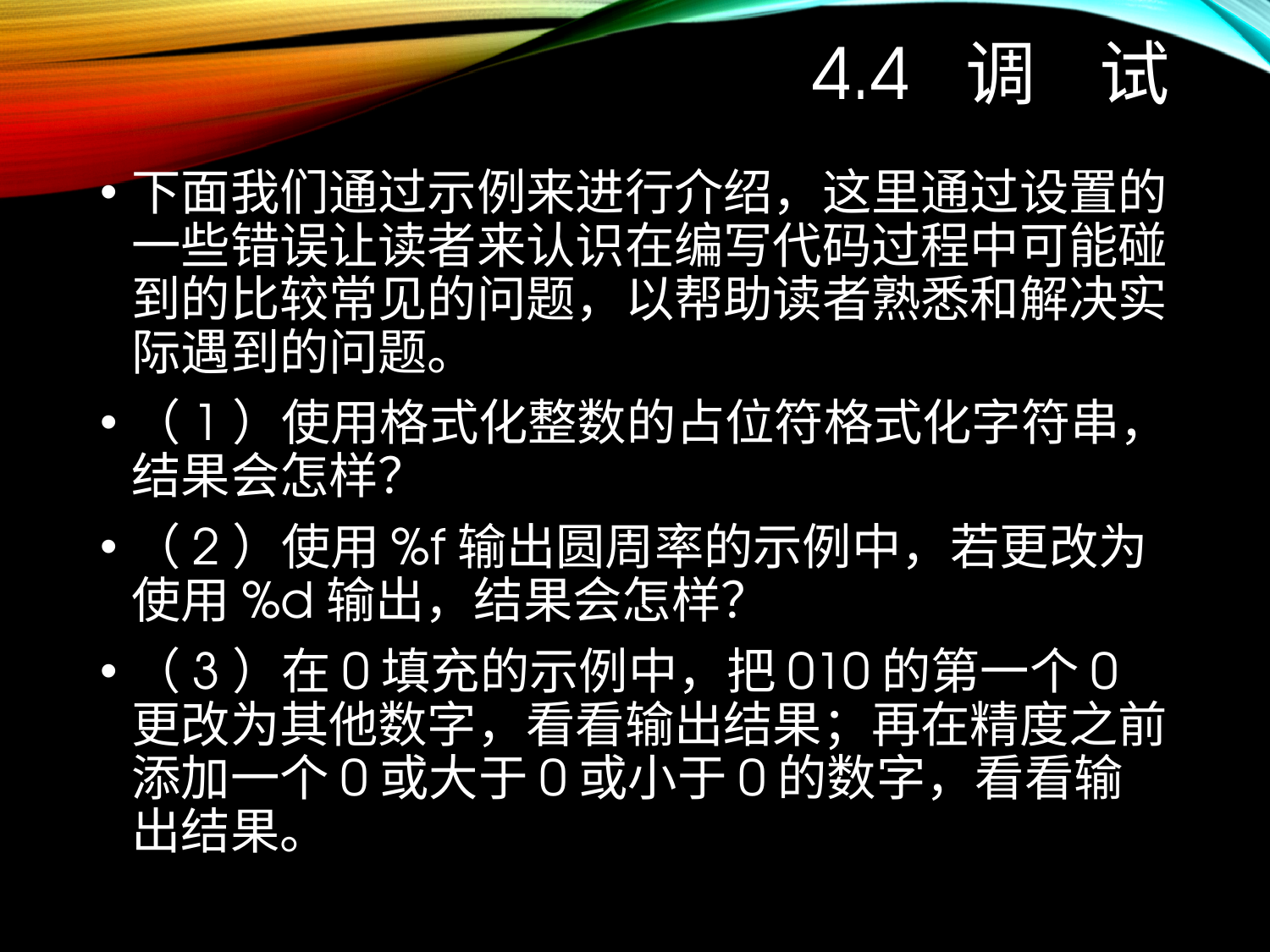

# 4.4  调    试
下面我们通过示例来进行介绍，这里通过设置的一些错误让读者来认识在编写代码过程中可能碰到的比较常见的问题，以帮助读者熟悉和解决实际遇到的问题。
（1）使用格式化整数的占位符格式化字符串，结果会怎样？
（2）使用%f输出圆周率的示例中，若更改为使用%d输出，结果会怎样？
（3）在0填充的示例中，把010的第一个0更改为其他数字，看看输出结果；再在精度之前添加一个0或大于0或小于0的数字，看看输出结果。